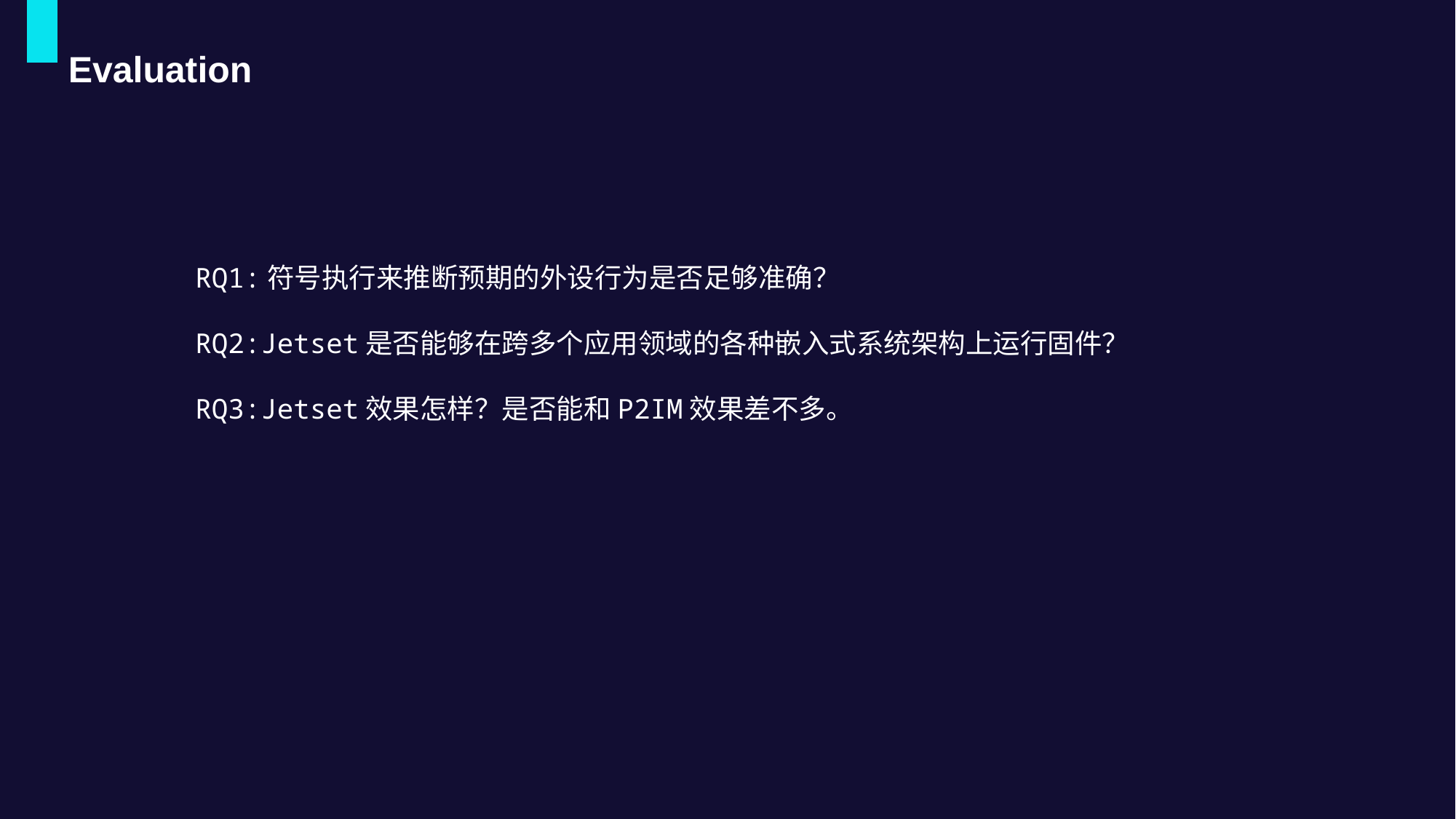

Evaluation

RQ1:符号执行来推断预期的外设行为是否足够准确？

RQ2:Jetset是否能够在跨多个应用领域的各种嵌入式系统架构上运行固件？

RQ3:Jetset效果怎样？是否能和P2IM效果差不多。